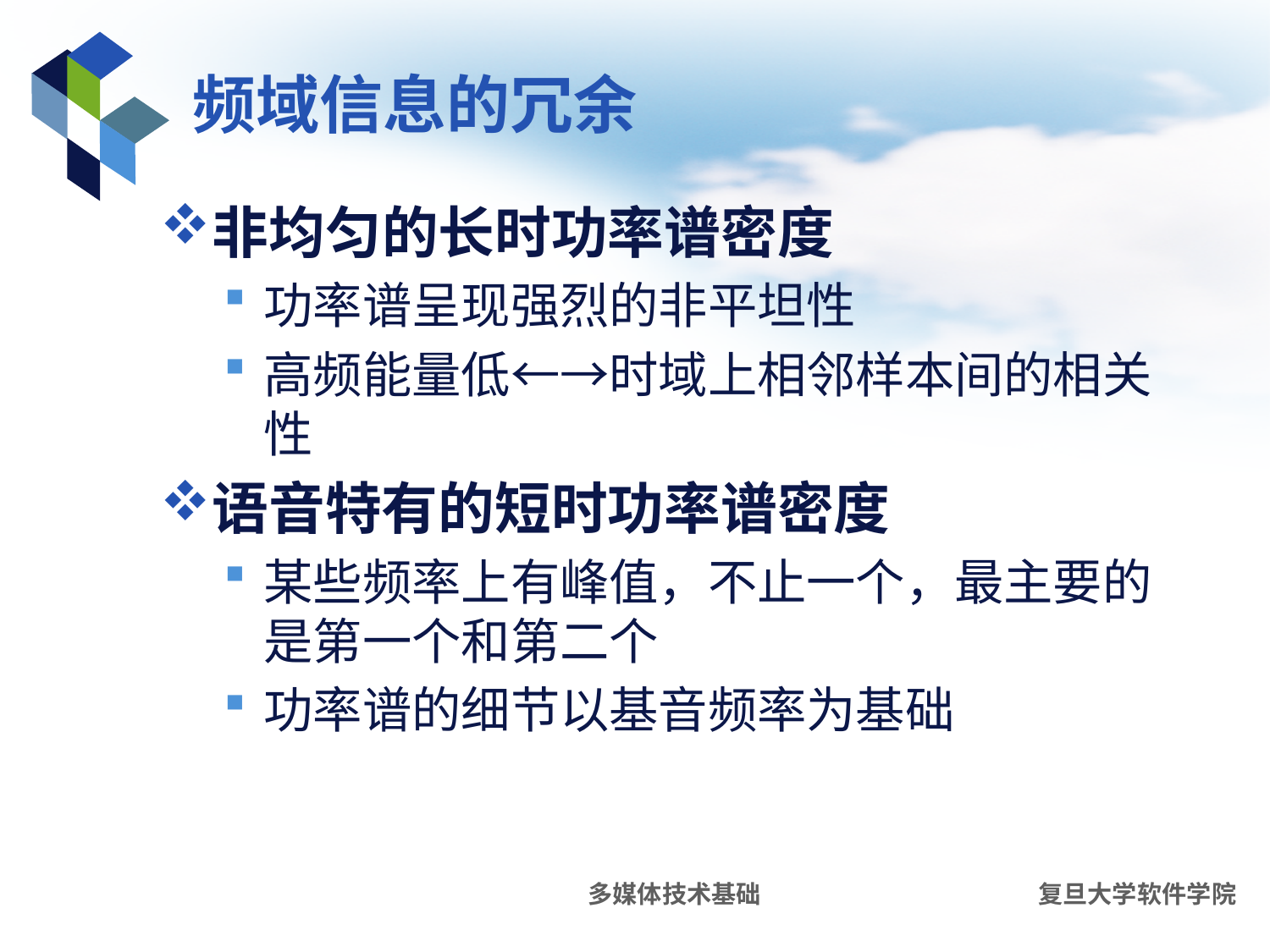

# 频域信息的冗余
非均匀的长时功率谱密度
功率谱呈现强烈的非平坦性
高频能量低←→时域上相邻样本间的相关性
语音特有的短时功率谱密度
某些频率上有峰值，不止一个，最主要的是第一个和第二个
功率谱的细节以基音频率为基础
多媒体技术基础